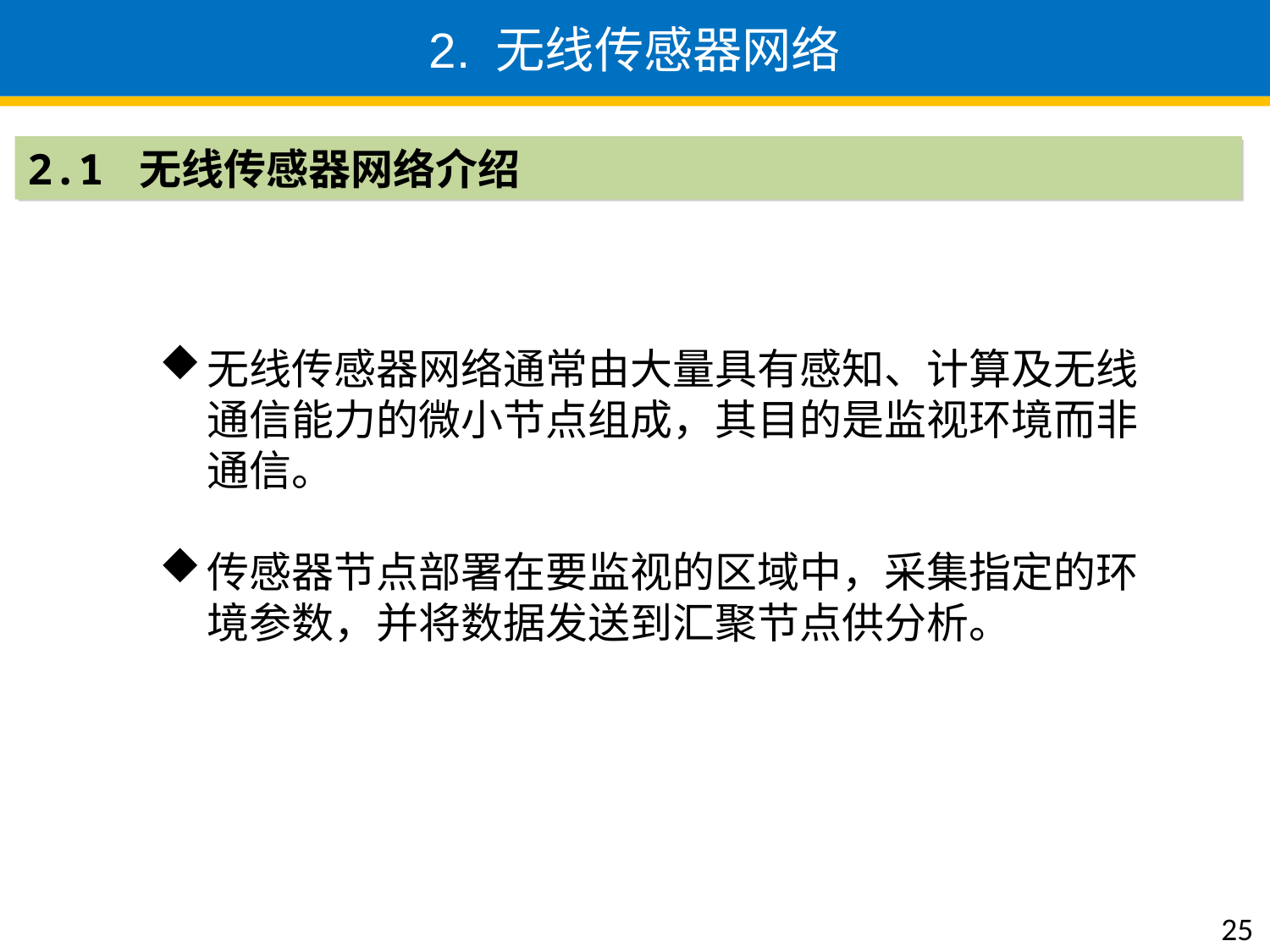

2. 无线传感器网络
2.1 无线传感器网络介绍
无线传感器网络通常由大量具有感知、计算及无线通信能力的微小节点组成，其目的是监视环境而非通信。

传感器节点部署在要监视的区域中，采集指定的环境参数，并将数据发送到汇聚节点供分析。
25